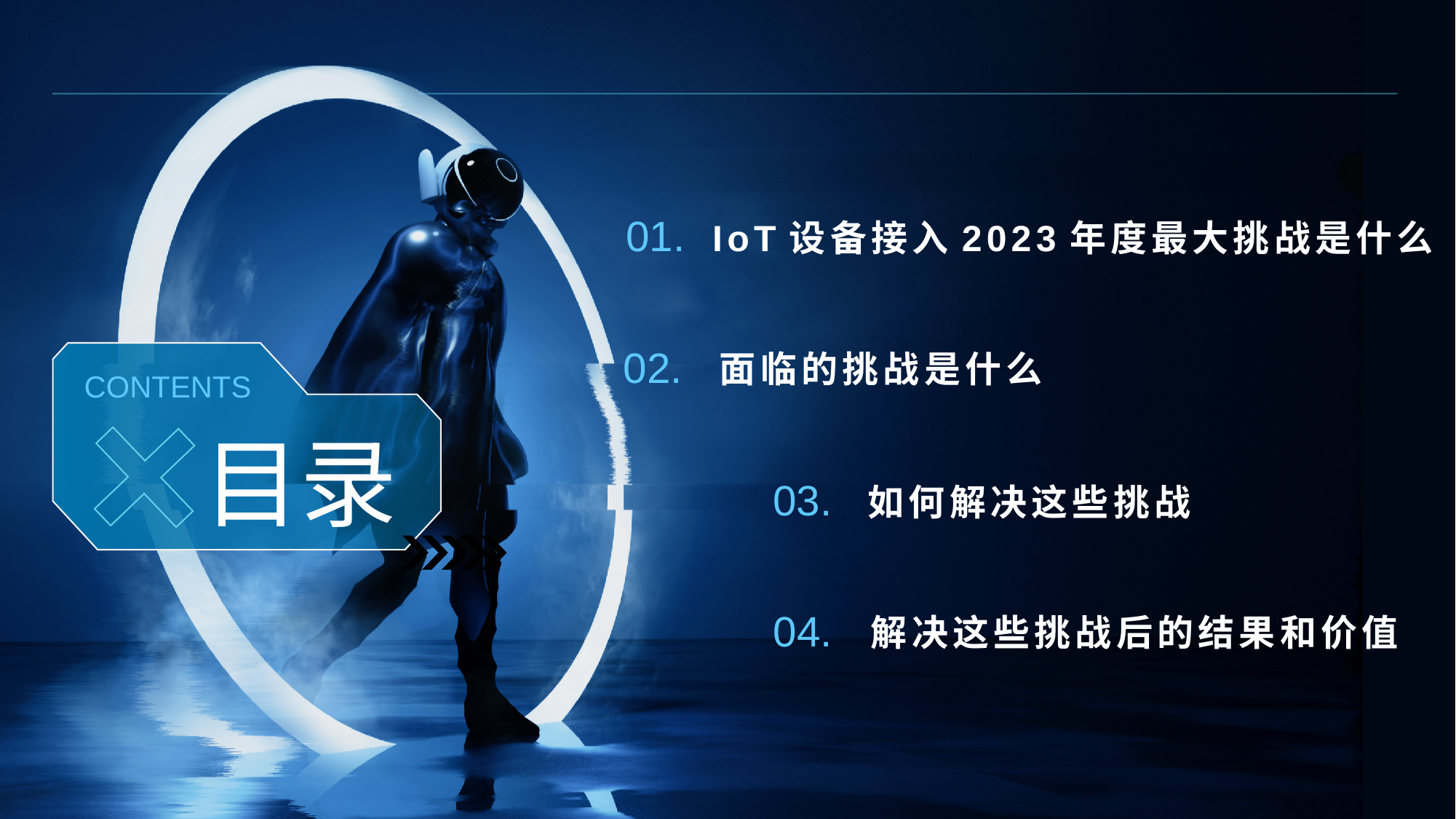

01.
IoT设备接入2023年度最大挑战是什么
02.
面临的挑战是什么
CONTENTS
目录
03.
如何解决这些挑战
04.
解决这些挑战后的结果和价值